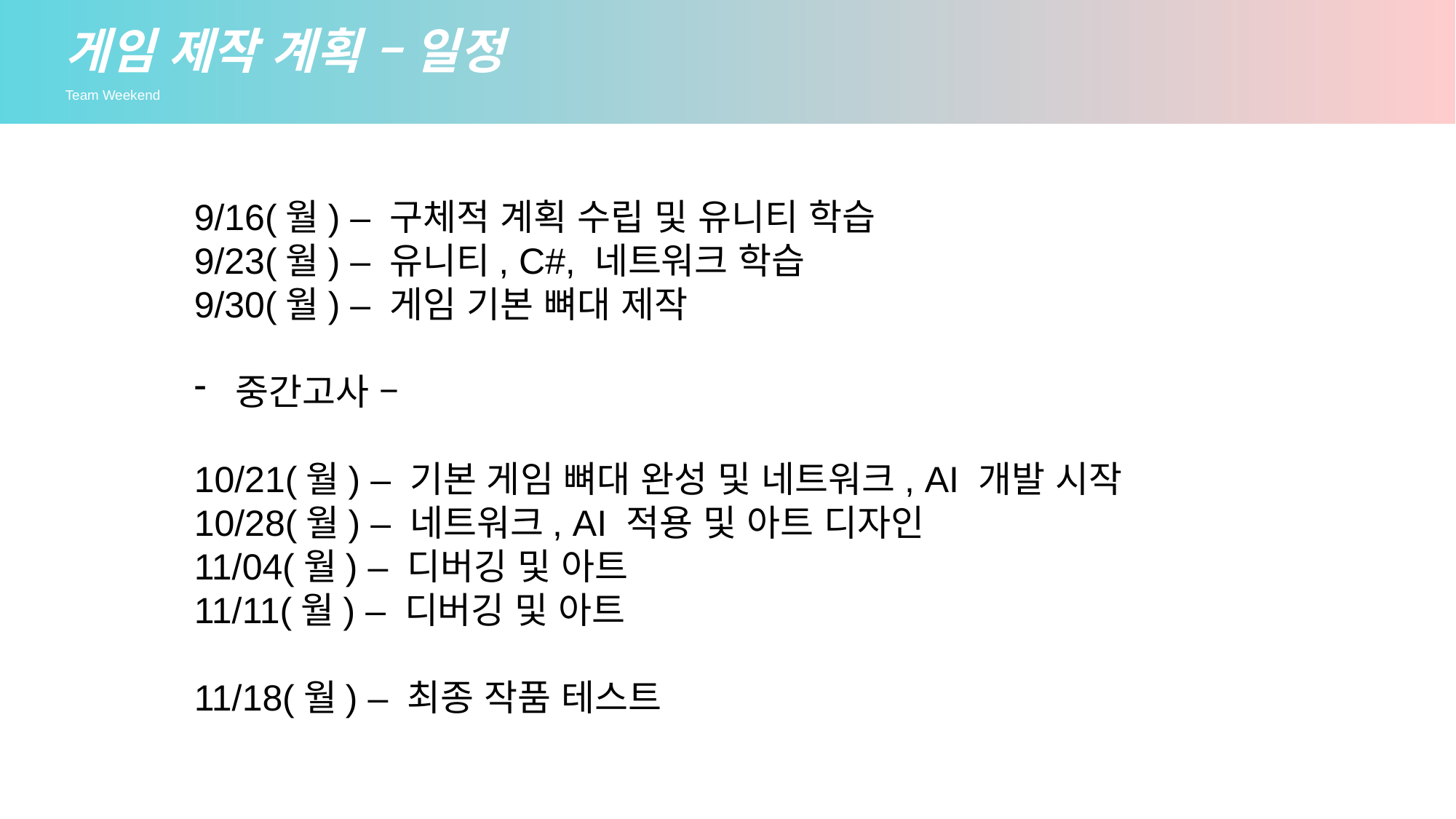

게임 제작 계획 – 일정
Team Weekend
9/16(월) – 구체적 계획 수립 및 유니티 학습
9/23(월) – 유니티, C#, 네트워크 학습
9/30(월) – 게임 기본 뼈대 제작

중간고사 –

10/21(월) – 기본 게임 뼈대 완성 및 네트워크, AI 개발 시작
10/28(월) – 네트워크, AI 적용 및 아트 디자인
11/04(월) – 디버깅 및 아트
11/11(월) – 디버깅 및 아트

11/18(월) – 최종 작품 테스트